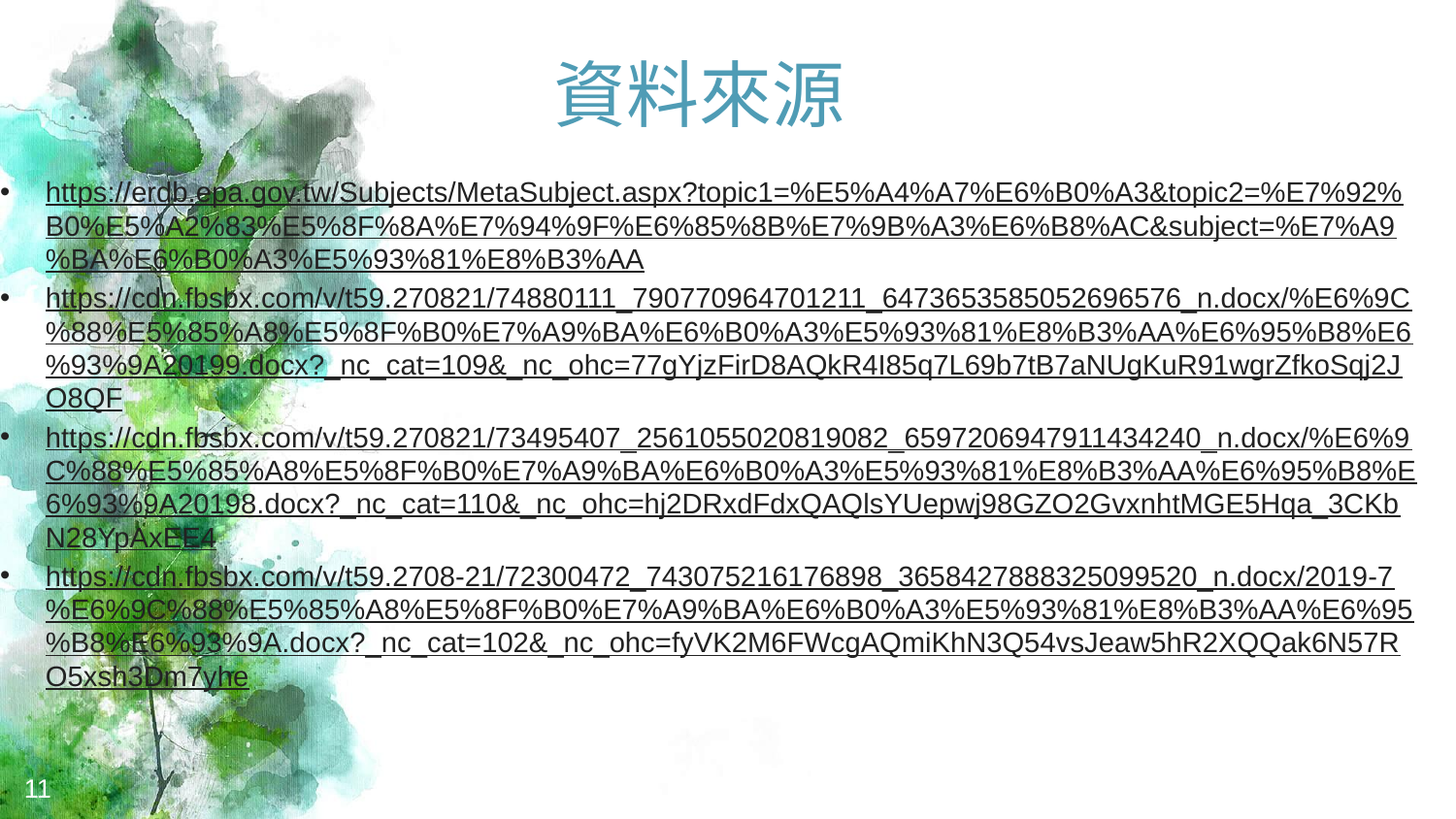

# 資料來源
https://erdb.epa.gov.tw/Subjects/MetaSubject.aspx?topic1=%E5%A4%A7%E6%B0%A3&topic2=%E7%92%B0%E5%A2%83%E5%8F%8A%E7%94%9F%E6%85%8B%E7%9B%A3%E6%B8%AC&subject=%E7%A9%BA%E6%B0%A3%E5%93%81%E8%B3%AA
https://cdn.fbsbx.com/v/t59.270821/74880111_790770964701211_6473653585052696576_n.docx/%E6%9C%88%E5%85%A8%E5%8F%B0%E7%A9%BA%E6%B0%A3%E5%93%81%E8%B3%AA%E6%95%B8%E6%93%9A20199.docx?_nc_cat=109&_nc_ohc=77gYjzFirD8AQkR4I85q7L69b7tB7aNUgKuR91wgrZfkoSqj2JO8QF
https://cdn.fbsbx.com/v/t59.270821/73495407_2561055020819082_6597206947911434240_n.docx/%E6%9C%88%E5%85%A8%E5%8F%B0%E7%A9%BA%E6%B0%A3%E5%93%81%E8%B3%AA%E6%95%B8%E6%93%9A20198.docx?_nc_cat=110&_nc_ohc=hj2DRxdFdxQAQlsYUepwj98GZO2GvxnhtMGE5Hqa_3CKbN28YpAxEE4
https://cdn.fbsbx.com/v/t59.2708-21/72300472_743075216176898_3658427888325099520_n.docx/2019-7%E6%9C%88%E5%85%A8%E5%8F%B0%E7%A9%BA%E6%B0%A3%E5%93%81%E8%B3%AA%E6%95%B8%E6%93%9A.docx?_nc_cat=102&_nc_ohc=fyVK2M6FWcgAQmiKhN3Q54vsJeaw5hR2XQQak6N57RO5xsh3Dm7yhe

11